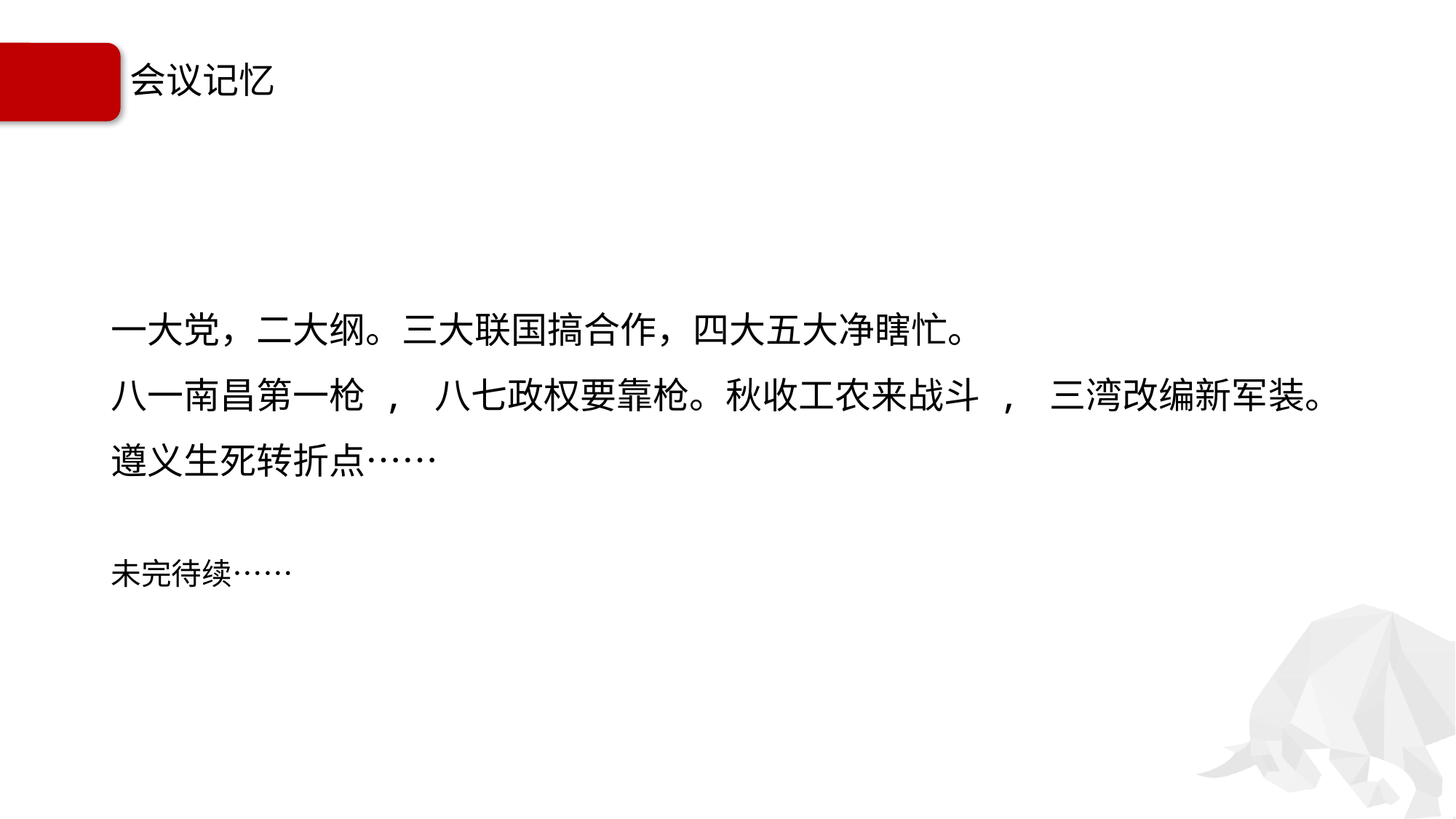

# 会议记忆
一大党，二大纲。三大联国搞合作，四大五大净瞎忙。
八一南昌第一枪 , 八七政权要靠枪。秋收工农来战斗 , 三湾改编新军装。
遵义生死转折点……

未完待续……